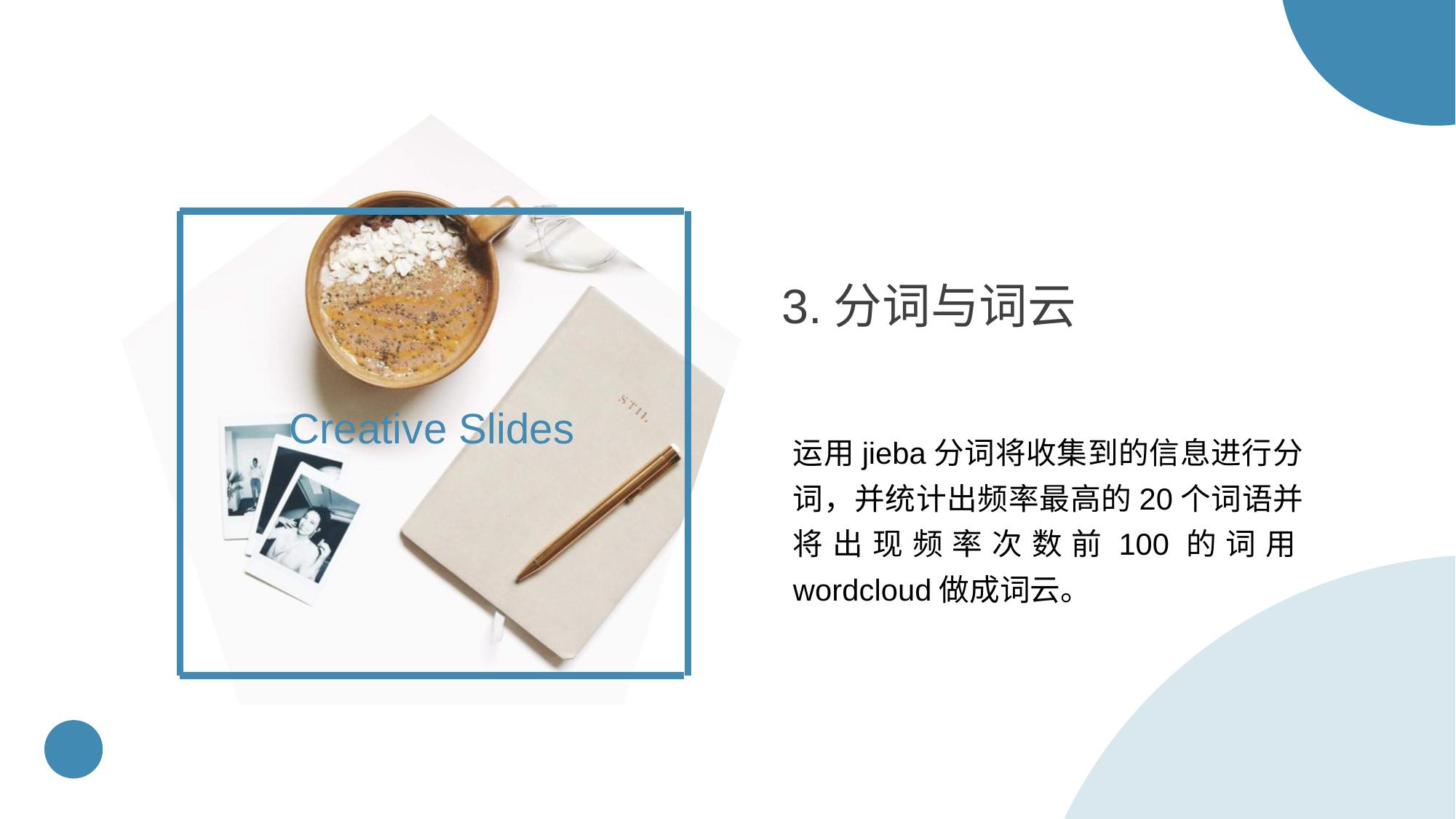

3.分词与词云
Creative Slides
运用jieba分词将收集到的信息进行分词，并统计出频率最高的20个词语并将出现频率次数前100的词用wordcloud做成词云。